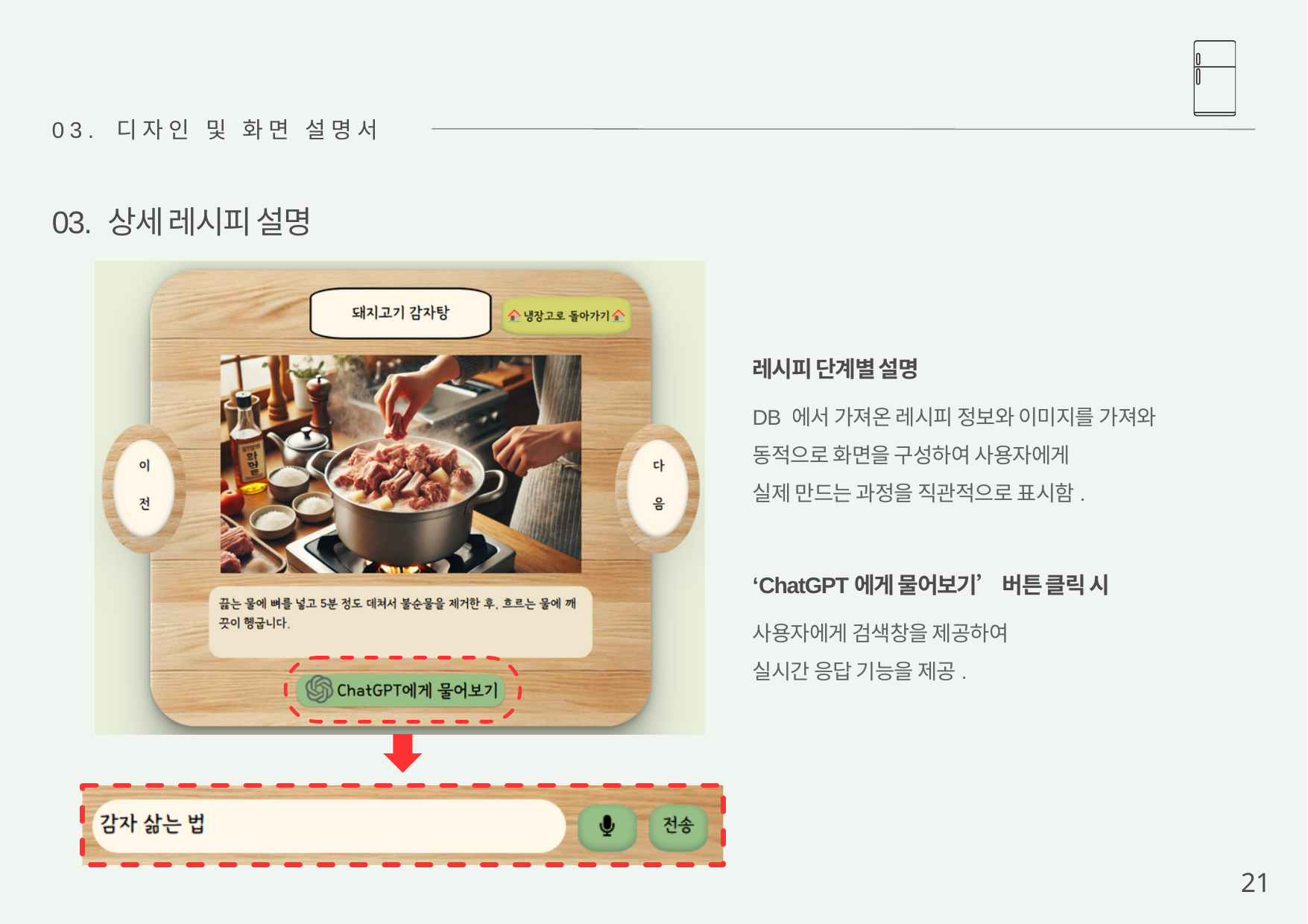

03. 디자인 및 화면 설명서

03. 상세 레시피 설명

레시피 단계별 설명
DB 에서 가져온 레시피 정보와 이미지를 가져와
동적으로 화면을 구성하여 사용자에게
실제 만드는 과정을 직관적으로 표시함.

‘ChatGPT에게 물어보기’ 버튼 클릭 시
사용자에게 검색창을 제공하여
실시간 응답 기능을 제공.

21